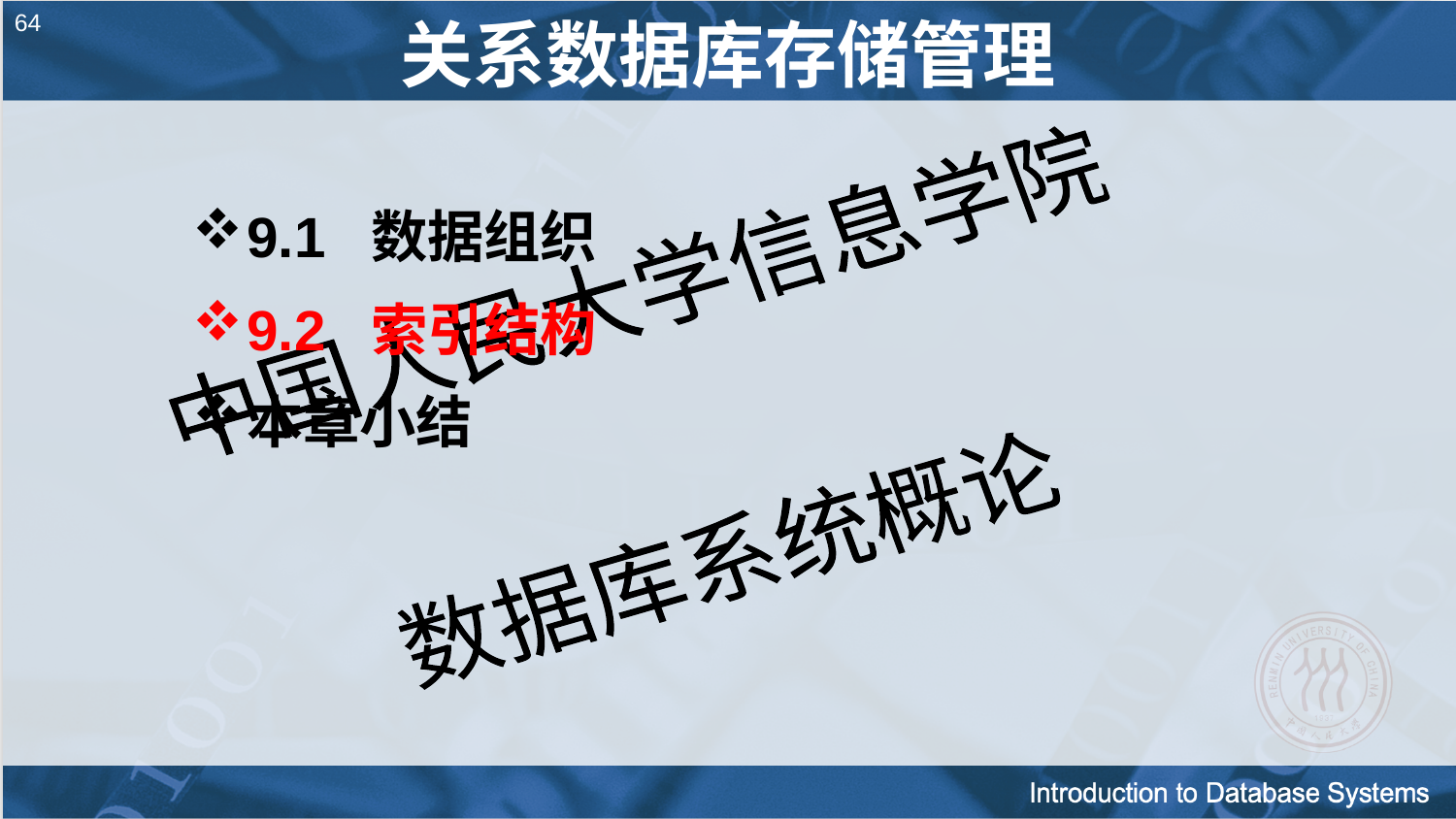

# 64
关系数据库存储管理
9.1  数据组织
9.2  索引结构
本章小结